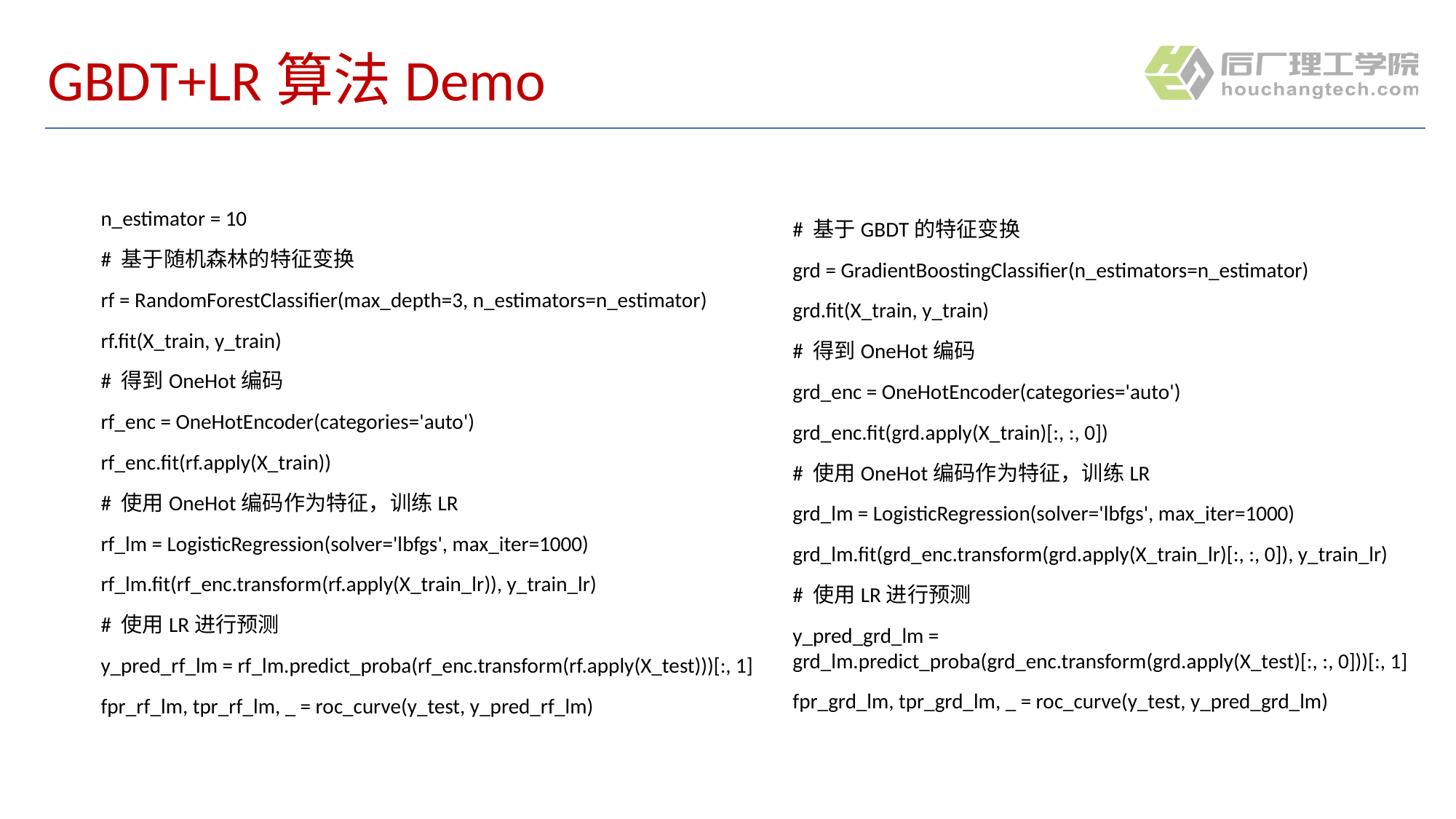

# GBDT+LR算法Demo
n_estimator = 10
# 基于随机森林的特征变换
rf = RandomForestClassifier(max_depth=3, n_estimators=n_estimator)
rf.fit(X_train, y_train)
# 得到OneHot编码
rf_enc = OneHotEncoder(categories='auto')
rf_enc.fit(rf.apply(X_train))
# 使用OneHot编码作为特征，训练LR
rf_lm = LogisticRegression(solver='lbfgs', max_iter=1000)
rf_lm.fit(rf_enc.transform(rf.apply(X_train_lr)), y_train_lr)
# 使用LR进行预测
y_pred_rf_lm = rf_lm.predict_proba(rf_enc.transform(rf.apply(X_test)))[:, 1]
fpr_rf_lm, tpr_rf_lm, _ = roc_curve(y_test, y_pred_rf_lm)
# 基于GBDT的特征变换
grd = GradientBoostingClassifier(n_estimators=n_estimator)
grd.fit(X_train, y_train)
# 得到OneHot编码
grd_enc = OneHotEncoder(categories='auto')
grd_enc.fit(grd.apply(X_train)[:, :, 0])
# 使用OneHot编码作为特征，训练LR
grd_lm = LogisticRegression(solver='lbfgs', max_iter=1000)
grd_lm.fit(grd_enc.transform(grd.apply(X_train_lr)[:, :, 0]), y_train_lr)
# 使用LR进行预测
y_pred_grd_lm = grd_lm.predict_proba(grd_enc.transform(grd.apply(X_test)[:, :, 0]))[:, 1]
fpr_grd_lm, tpr_grd_lm, _ = roc_curve(y_test, y_pred_grd_lm)